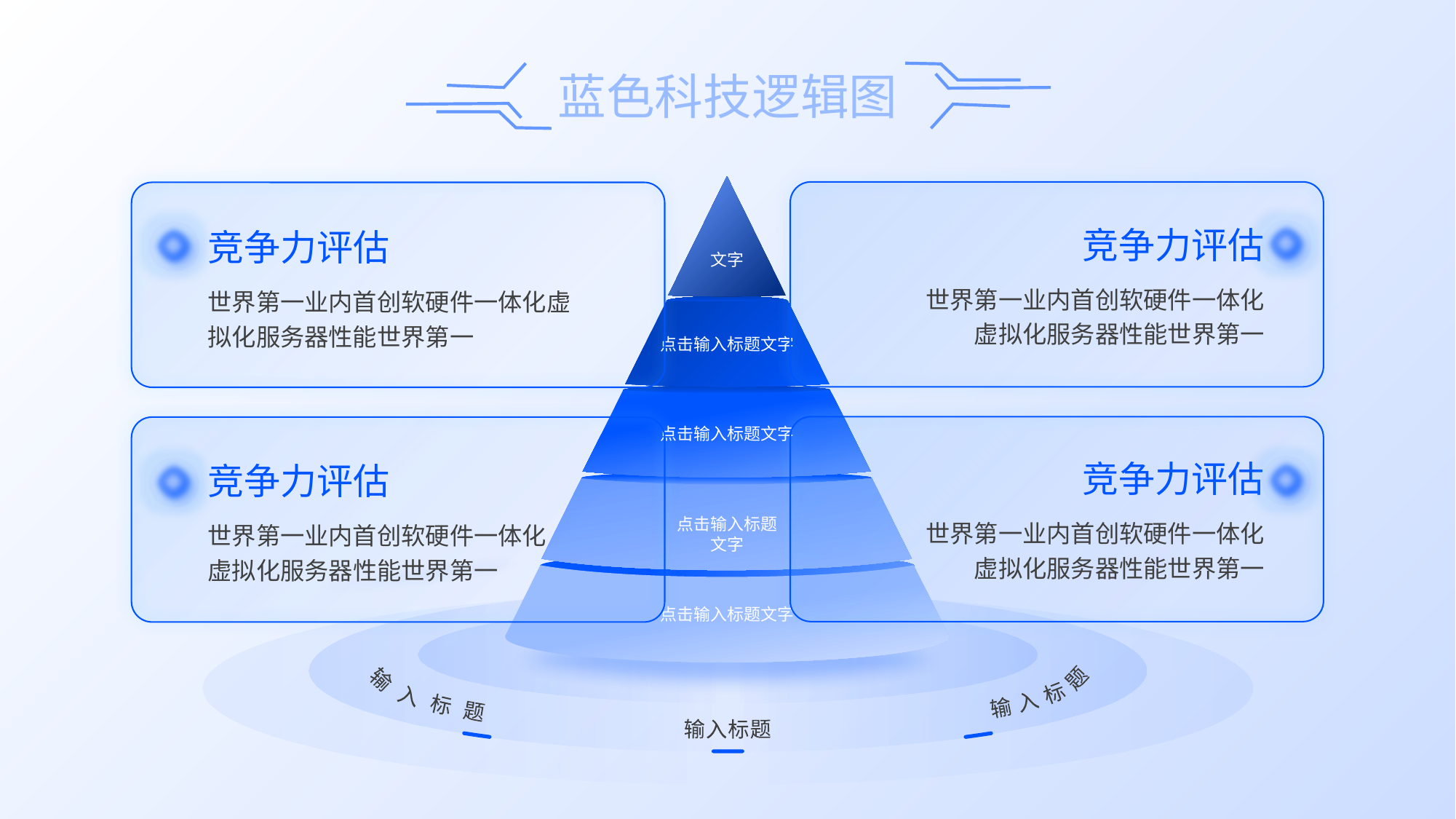

竞争力评估

竞争力评估

文字
世界第一业内首创软硬件一体化虚拟化服务器性能世界第一
世界第一业内首创软硬件一体化虚拟化服务器性能世界第一

点击输入标题文字

点击输入标题文字
竞争力评估
竞争力评估

世界第一业内首创软硬件一体化虚拟化服务器性能世界第一
点击输入标题文字
世界第一业内首创软硬件一体化虚拟化服务器性能世界第一

点击输入标题文字

输入标题
        输入标题
输入标题